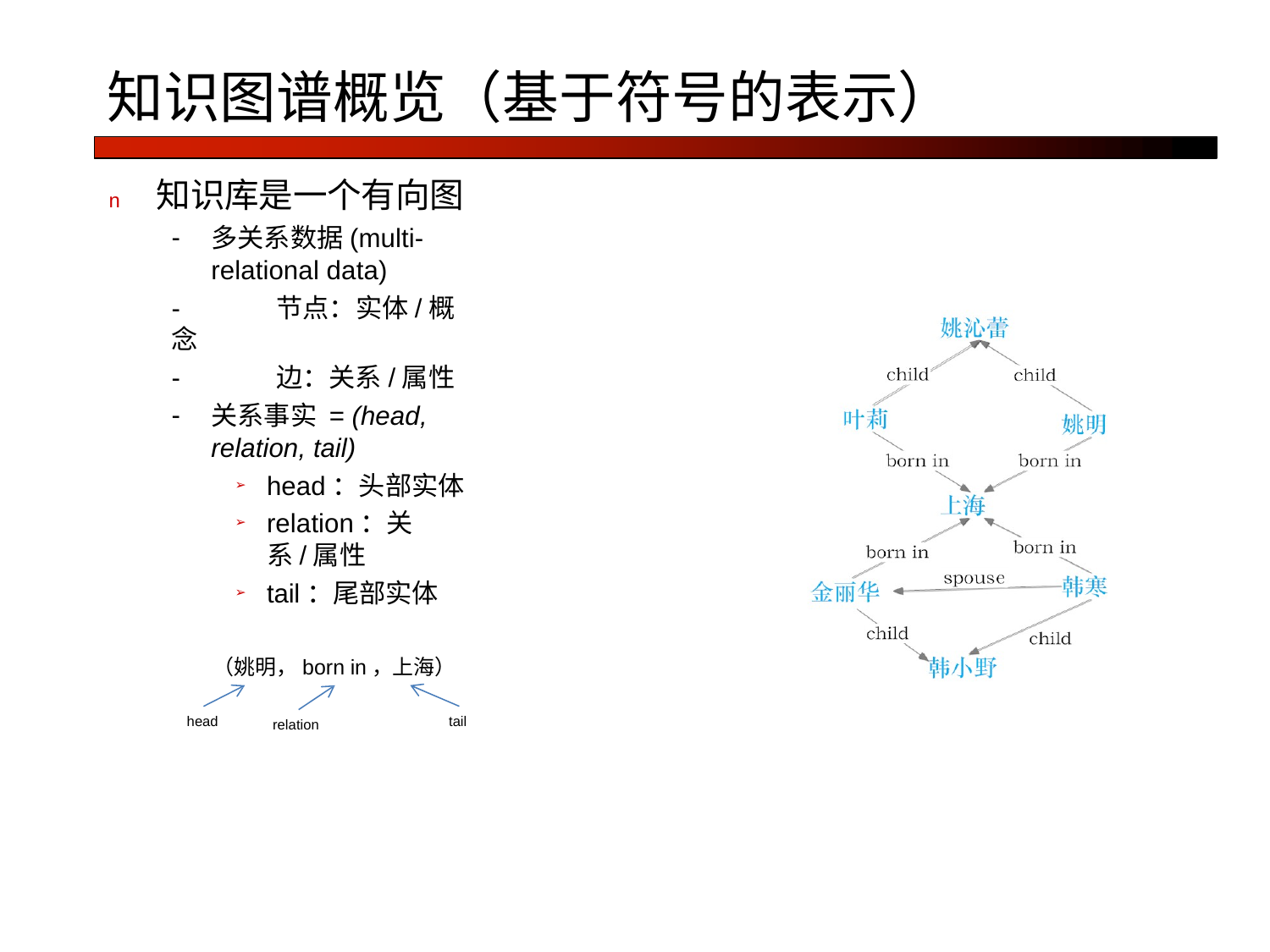

# 知识图谱概览（基于符号的表示）

n	知识库是一个有向图
多关系数据(multi-relational data)
-	节点：实体/概念
-	边：关系/属性
关系事实 = (head, relation, tail)
head：头部实体
relation：关系/属性
tail：尾部实体

（姚明，born in，上海）

head
tail
relation